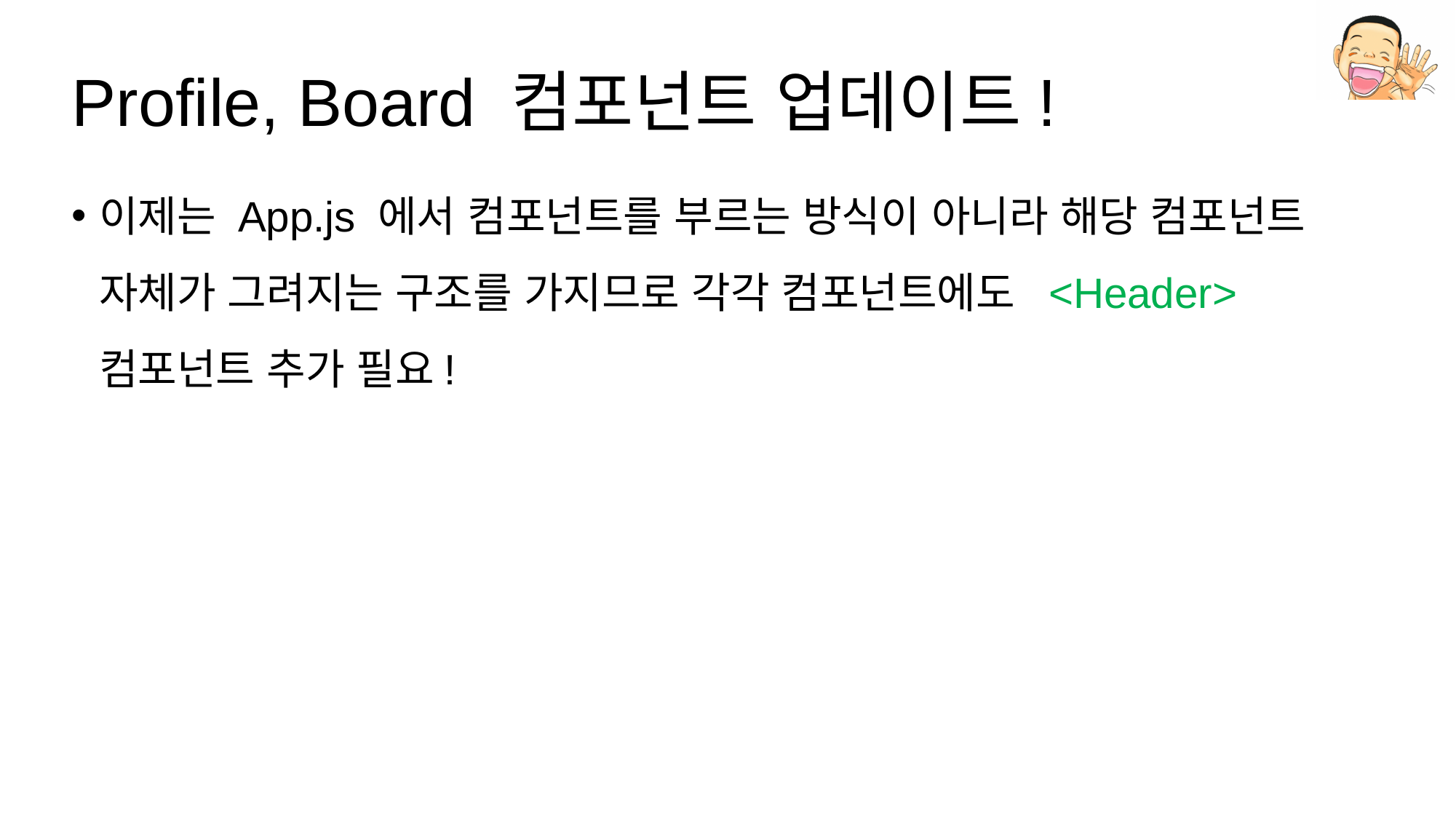

# Profile, Board 컴포넌트 업데이트!
이제는 App.js 에서 컴포넌트를 부르는 방식이 아니라 해당 컴포넌트 자체가 그려지는 구조를 가지므로 각각 컴포넌트에도  <Header> 컴포넌트 추가 필요!